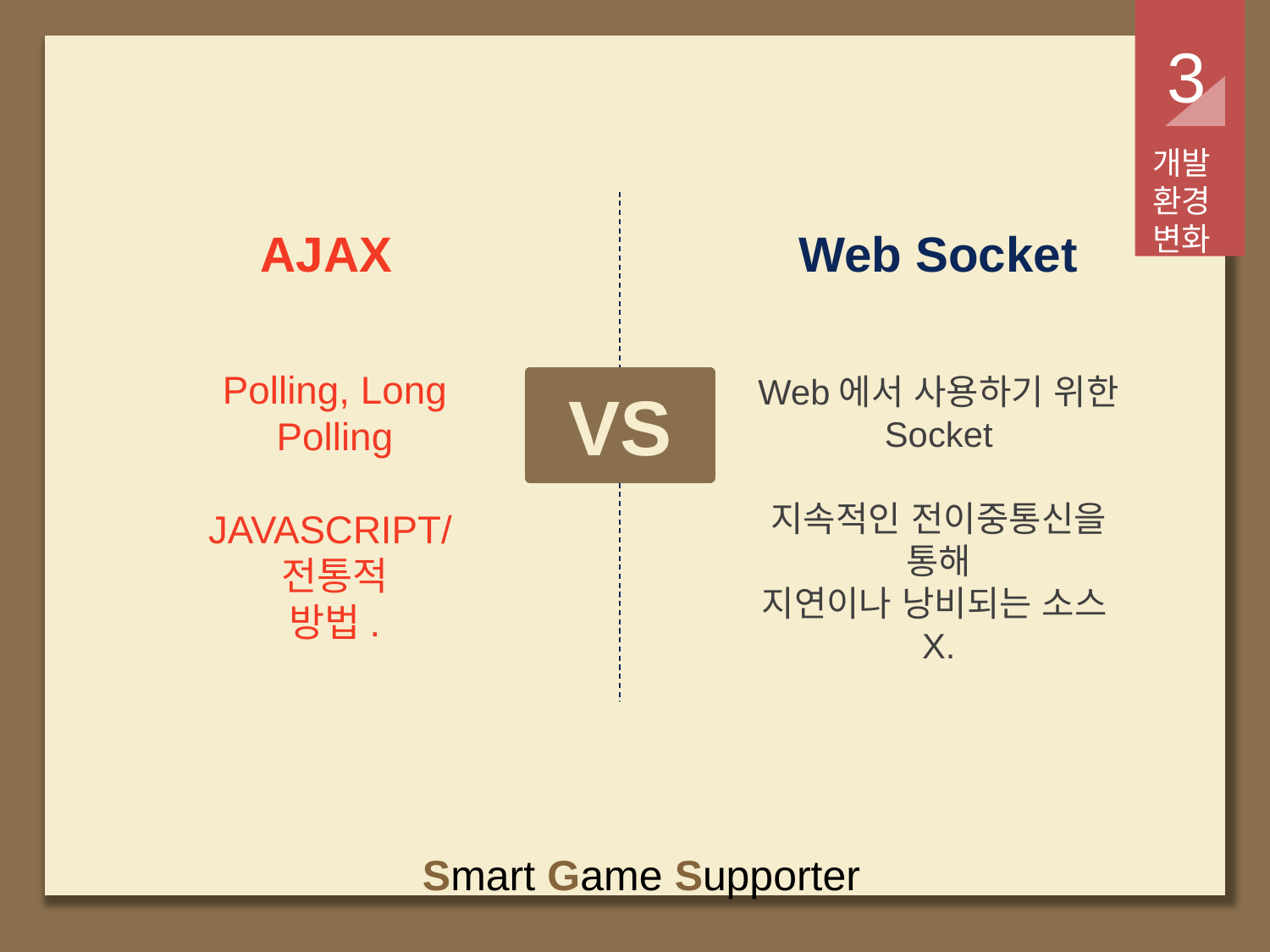

3

개발환경변화
AJAX
Web Socket
Polling, Long Polling

JAVASCRIPT/전통적
방법.
Web에서 사용하기 위한
Socket

지속적인 전이중통신을 통해
지연이나 낭비되는 소스X.

VS
Smart Game Supporter